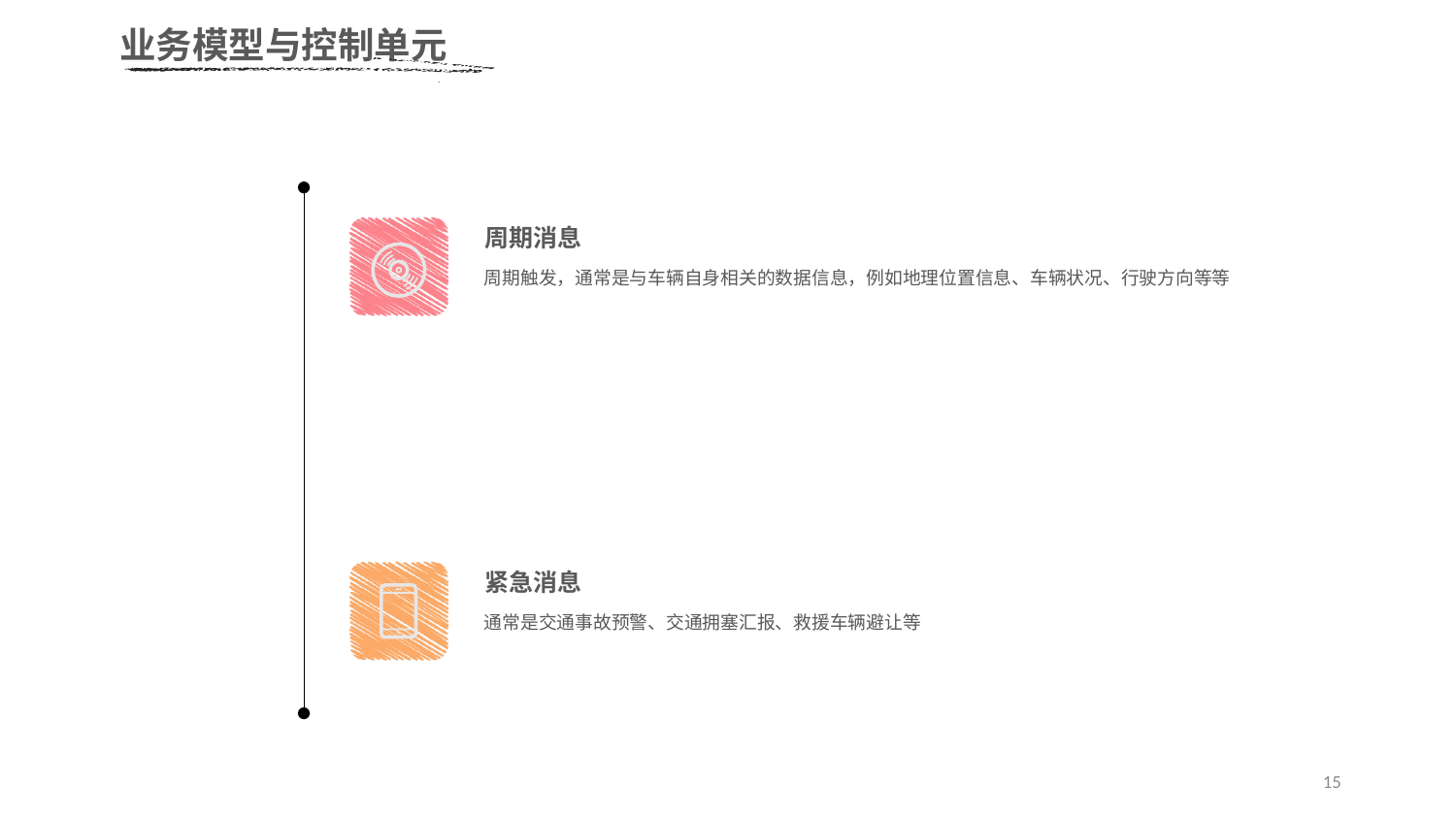

业务模型与控制单元

周期消息

周期触发，通常是与车辆自身相关的数据信息，例如地理位置信息、车辆状况、行驶方向等等
紧急消息

通常是交通事故预警、交通拥塞汇报、救援车辆避让等
15